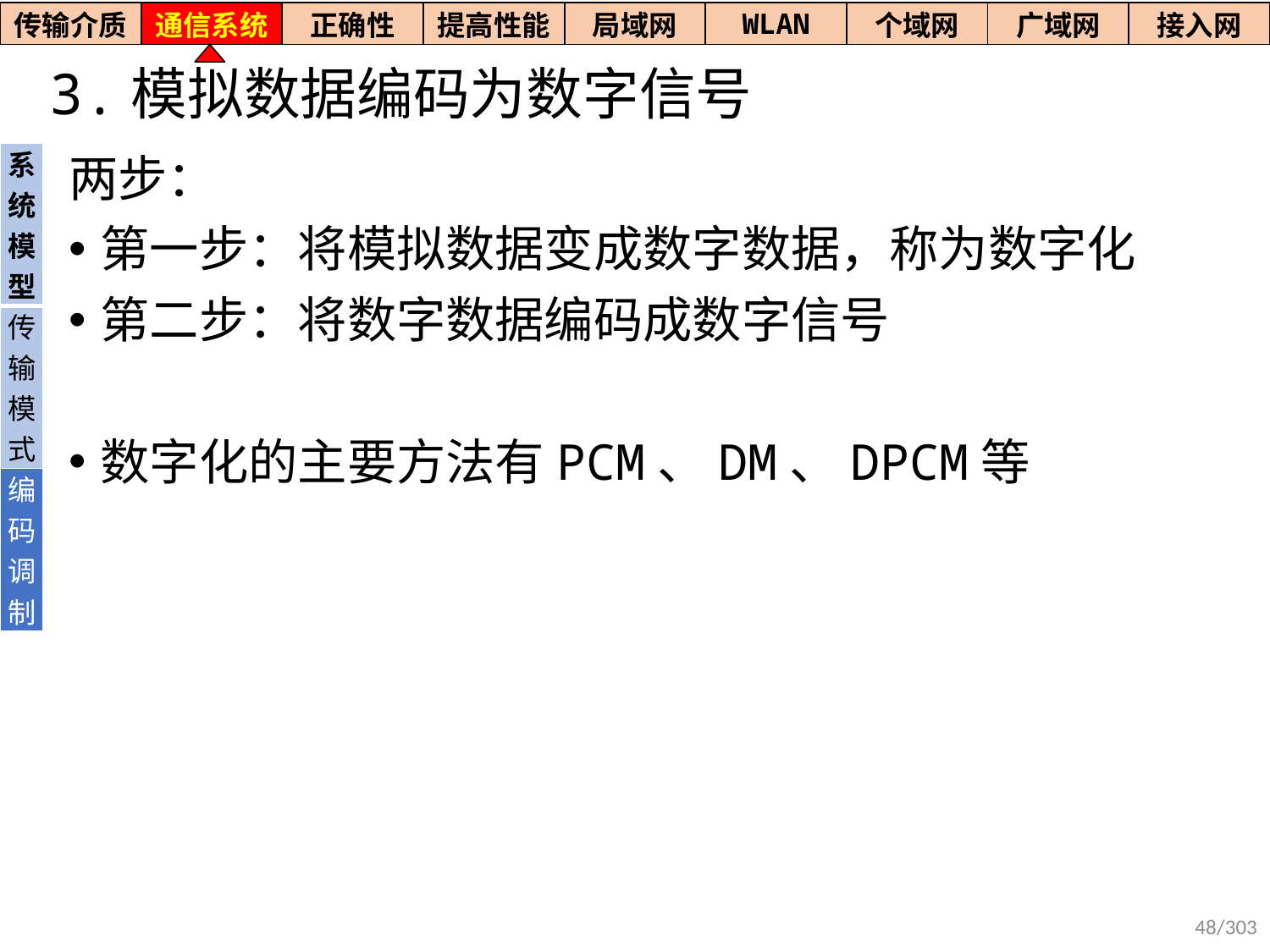

| 传输介质 | 通信系统 | 正确性 | 提高性能 | 局域网 | WLAN | 个域网 | 广域网 | 接入网 |
| --- | --- | --- | --- | --- | --- | --- | --- | --- |

# 3.模拟数据编码为数字信号
| 系统模型 |
| --- |
| 传输模式 |
| 编码调制 |
两步：
第一步：将模拟数据变成数字数据，称为数字化
第二步：将数字数据编码成数字信号

数字化的主要方法有PCM、DM、DPCM等

48/303